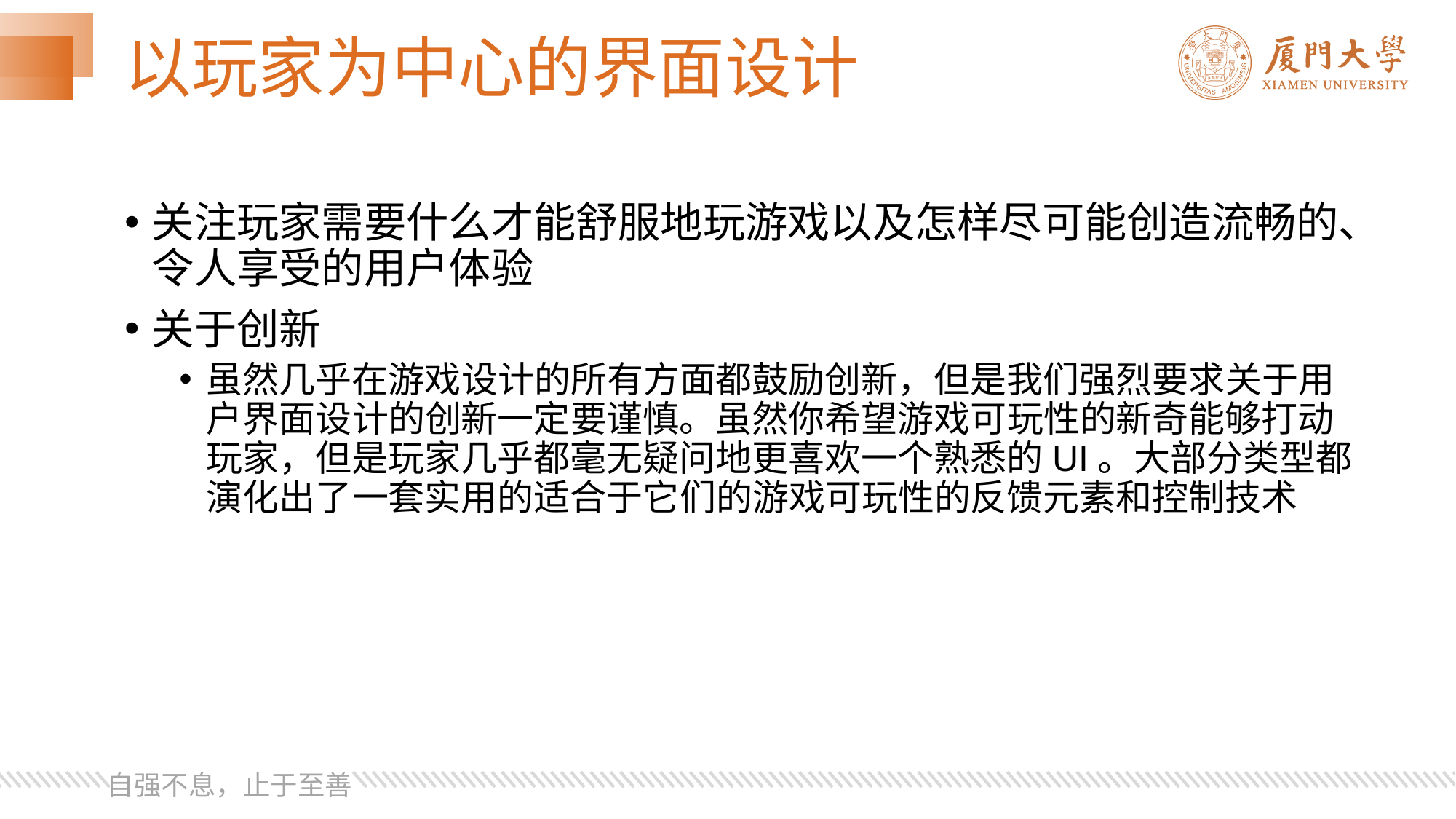

# 以玩家为中心的界面设计
关注玩家需要什么才能舒服地玩游戏以及怎样尽可能创造流畅的、令人享受的用户体验
关于创新
虽然几乎在游戏设计的所有方面都鼓励创新，但是我们强烈要求关于用户界面设计的创新一定要谨慎。虽然你希望游戏可玩性的新奇能够打动玩家，但是玩家几乎都毫无疑问地更喜欢一个熟悉的UI。大部分类型都演化出了一套实用的适合于它们的游戏可玩性的反馈元素和控制技术